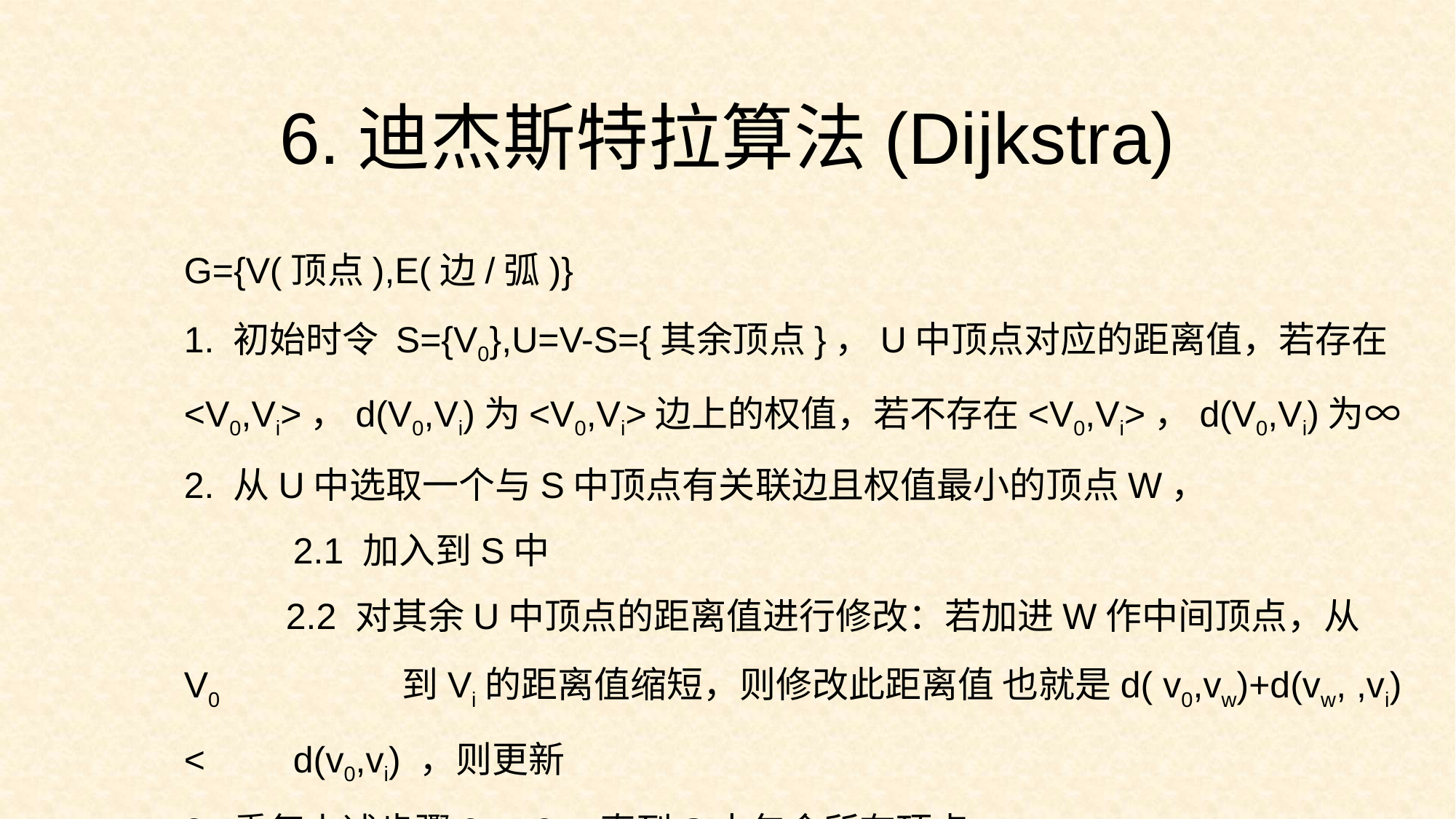

6.迪杰斯特拉算法(Dijkstra)
G={V(顶点),E(边/弧)}
1. 初始时令 S={V0},U=V-S={其余顶点}，U中顶点对应的距离值，若存在<V0,Vi>，d(V0,Vi)为<V0,Vi>边上的权值，若不存在<V0,Vi>，d(V0,Vi)为∞
2. 从U中选取一个与S中顶点有关联边且权值最小的顶点W，
	2.1 加入到S中
          2.2 对其余U中顶点的距离值进行修改：若加进W作中间顶点，从V0		到Vi的距离值缩短，则修改此距离值 也就是d( v0,vw)+d(vw, ,vi) < 	d(v0,vi) ，则更新
3. 重复上述步骤2、3，直到S中包含所有顶点